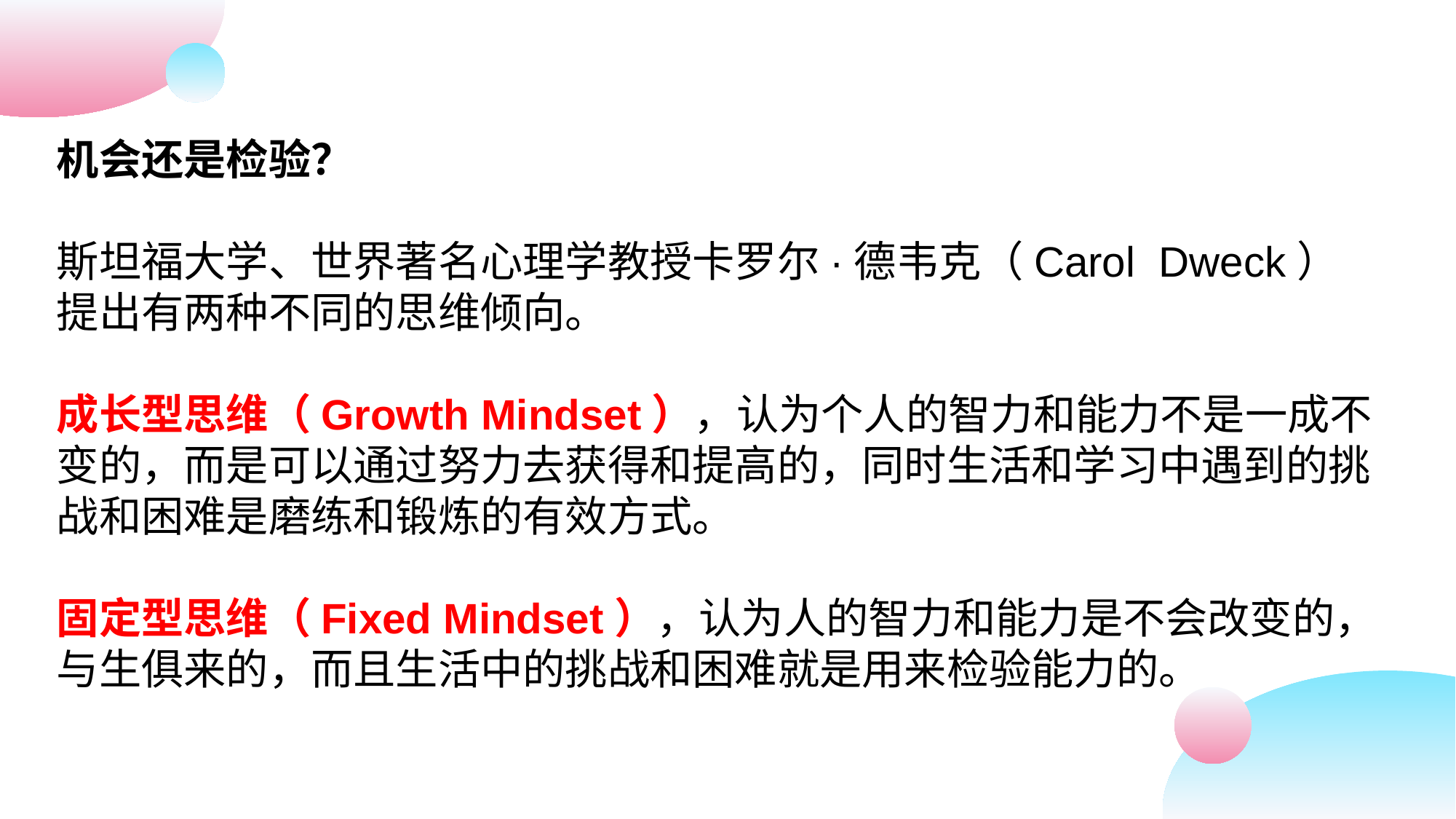

机会还是检验？

斯坦福大学、世界著名心理学教授卡罗尔·德韦克（Carol  Dweck）提出有两种不同的思维倾向。

成长型思维（Growth Mindset），认为个人的智力和能力不是一成不变的，而是可以通过努力去获得和提高的，同时生活和学习中遇到的挑战和困难是磨练和锻炼的有效方式。

固定型思维（Fixed Mindset），认为人的智力和能力是不会改变的，与生俱来的，而且生活中的挑战和困难就是用来检验能力的。